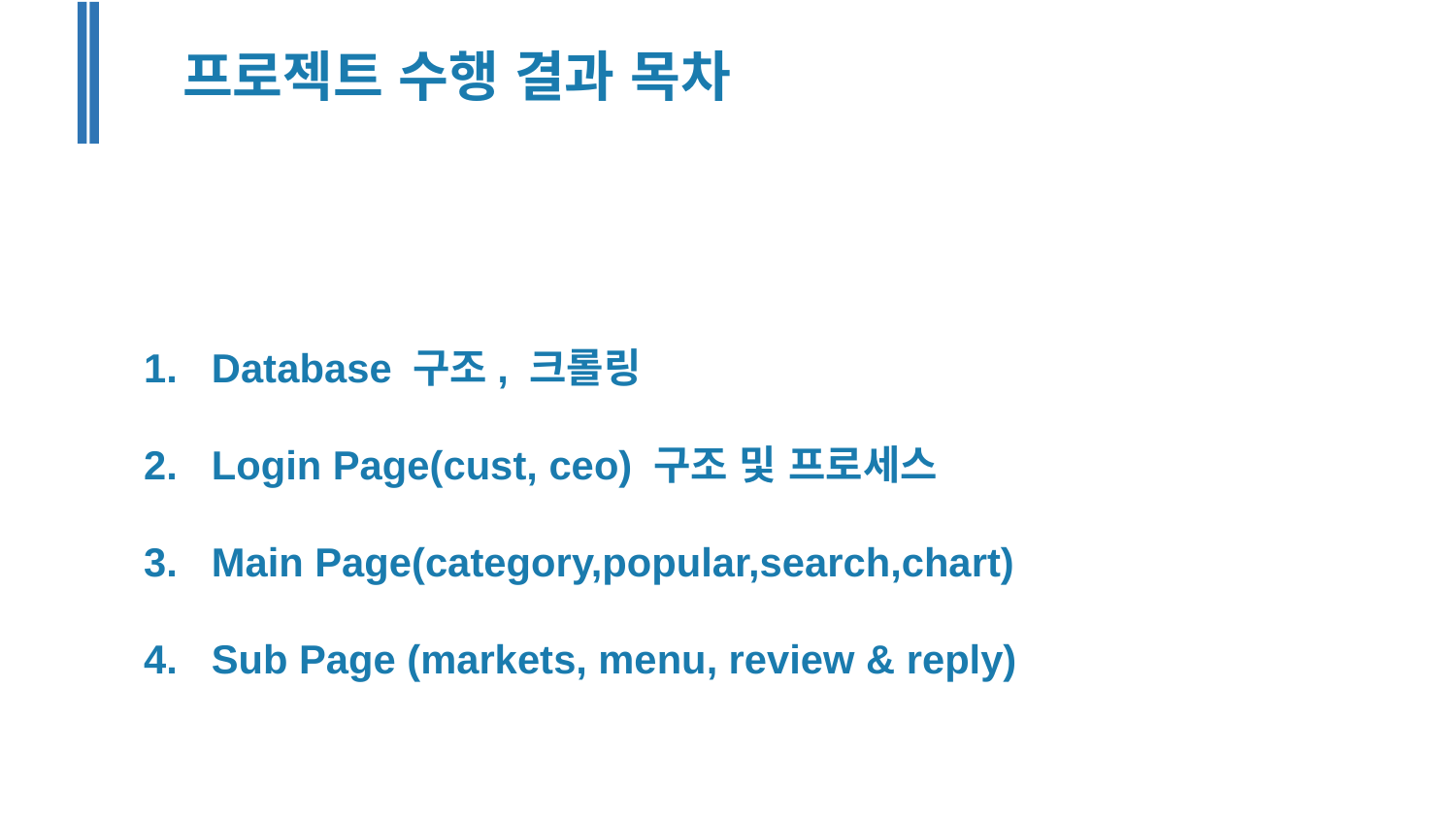

프로젝트 수행 결과 목차
 Database 구조, 크롤링
 Login Page(cust, ceo) 구조 및 프로세스
 Main Page(category,popular,search,chart)
 Sub Page (markets, menu, review & reply)